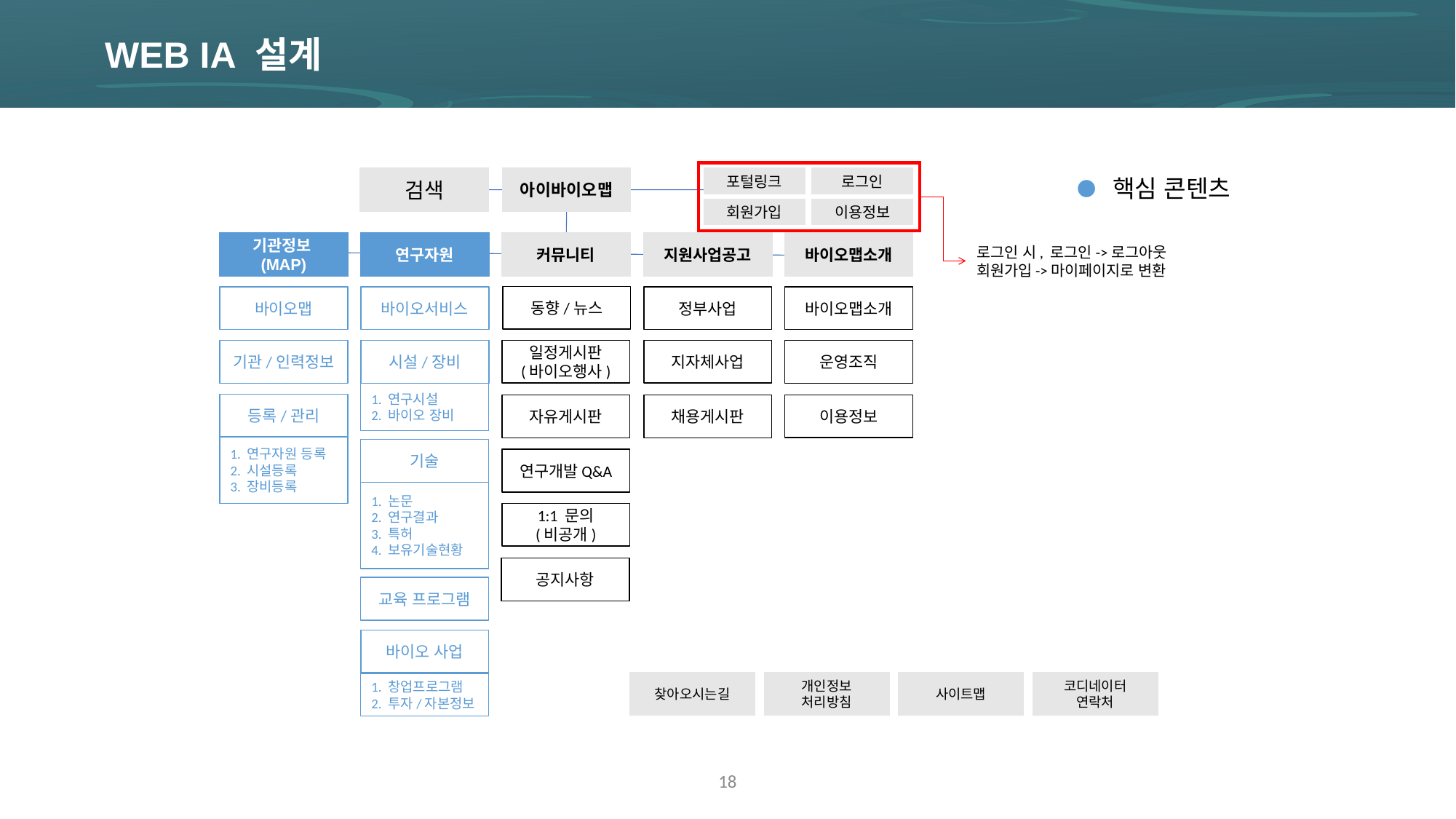

WEB IA 설계

검색
아이바이오맵
포털링크
로그인
회원가입
이용정보
핵심 콘텐츠

기관정보(MAP)
연구자원
커뮤니티
지원사업공고
바이오맵소개
로그인 시, 로그인->로그아웃
회원가입->마이페이지로 변환
동향/뉴스
정부사업
바이오맵소개
바이오맵
바이오서비스
일정게시판
(바이오행사)
지자체사업
기관/인력정보
시설/장비
운영조직
1. 연구시설
2. 바이오 장비
등록/관리
이용정보
자유게시판
채용게시판
1. 연구자원 등록
2. 시설등록
3. 장비등록
기술
연구개발Q&A
1. 논문
2. 연구결과
3. 특허
4. 보유기술현황
1:1 문의
(비공개)
공지사항
교육 프로그램
바이오 사업
찾아오시는길
개인정보
처리방침
사이트맵
코디네이터 연락처
1. 창업프로그램
2. 투자/자본정보
18